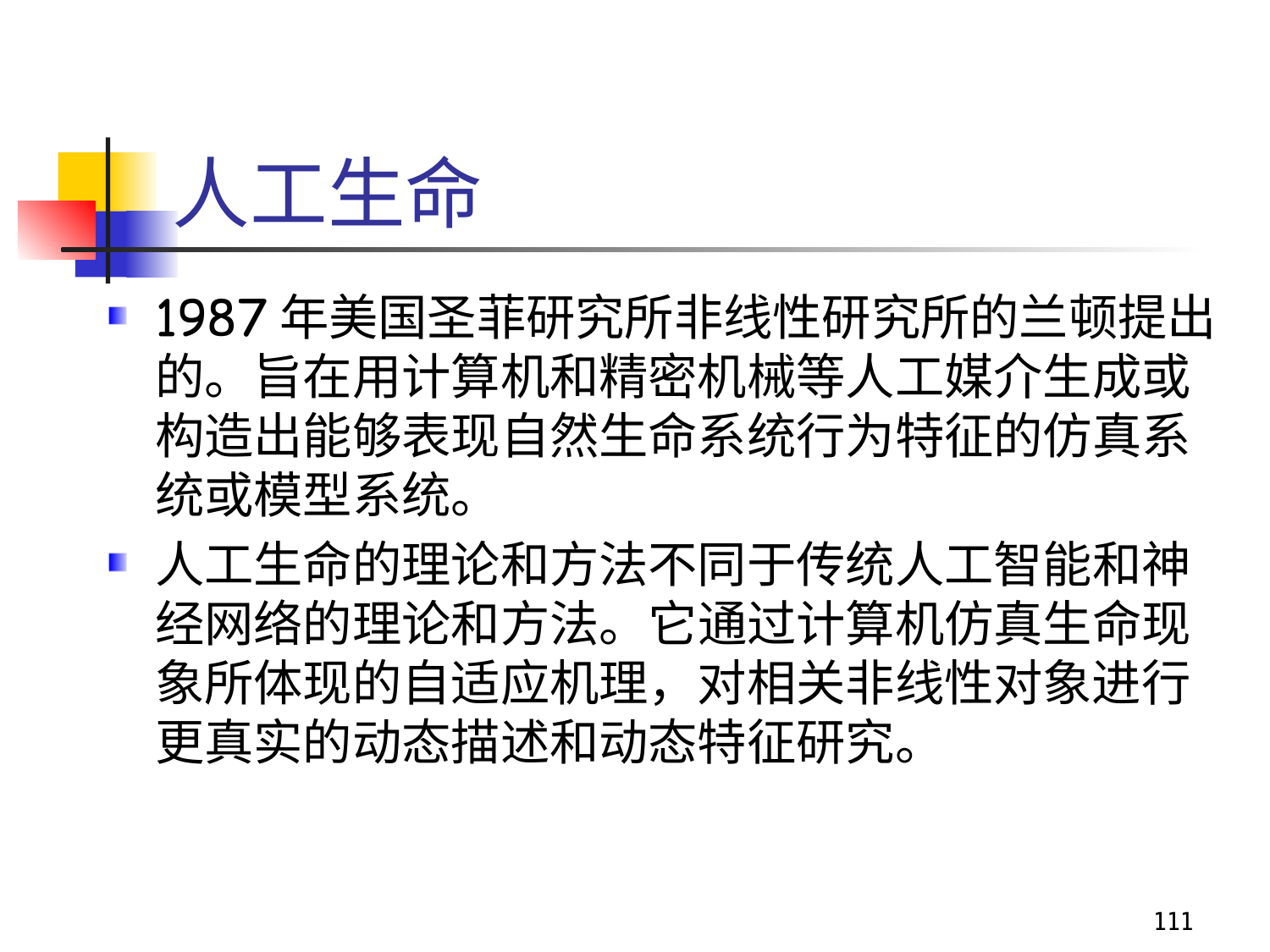

# 人工生命
1987年美国圣菲研究所非线性研究所的兰顿提出的。旨在用计算机和精密机械等人工媒介生成或构造出能够表现自然生命系统行为特征的仿真系统或模型系统。
人工生命的理论和方法不同于传统人工智能和神经网络的理论和方法。它通过计算机仿真生命现象所体现的自适应机理，对相关非线性对象进行更真实的动态描述和动态特征研究。
111